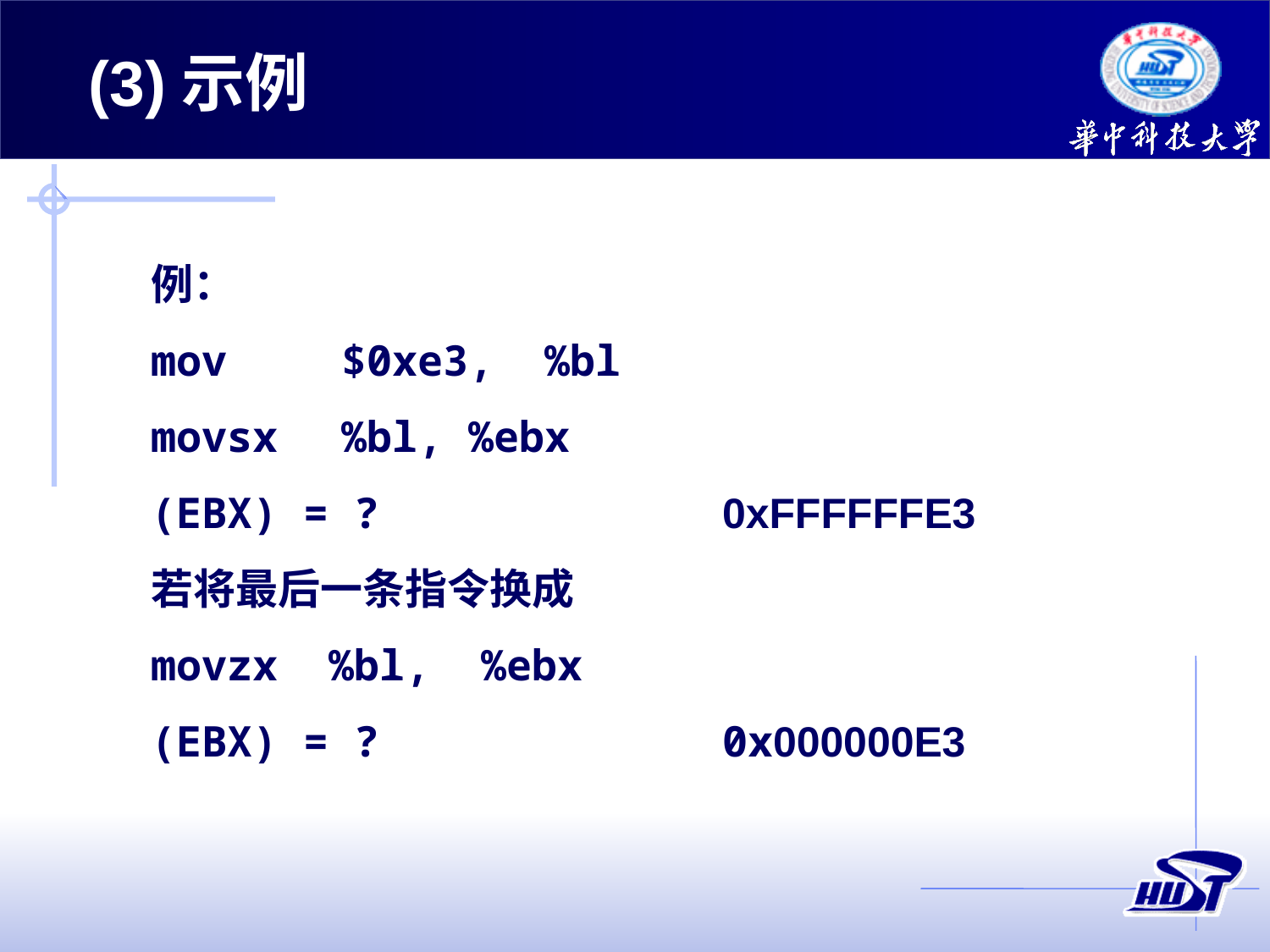

(3)示例
例：
mov  	$0xe3,  %bl
movsx	%bl, %ebx
(EBX) = ?			0xFFFFFFE3
若将最后一条指令换成
movzx  %bl,  %ebx
(EBX) = ?			0x000000E3